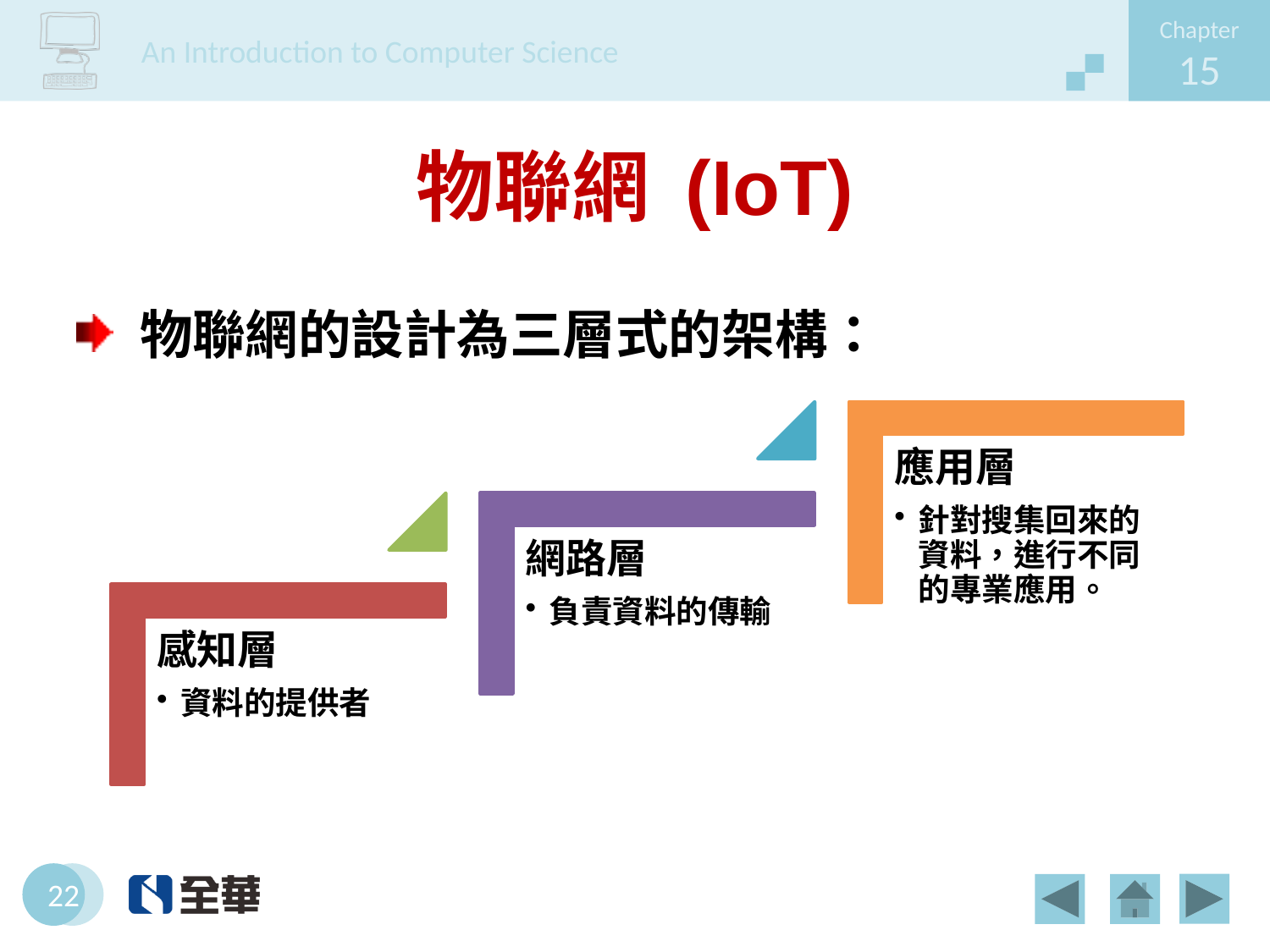

# 物聯網 (IoT)
物聯網的設計為三層式的架構：
感知層
資料的提供者
網路層
負責資料的傳輸
應用層
針對搜集回來的資料，進行不同的專業應用。